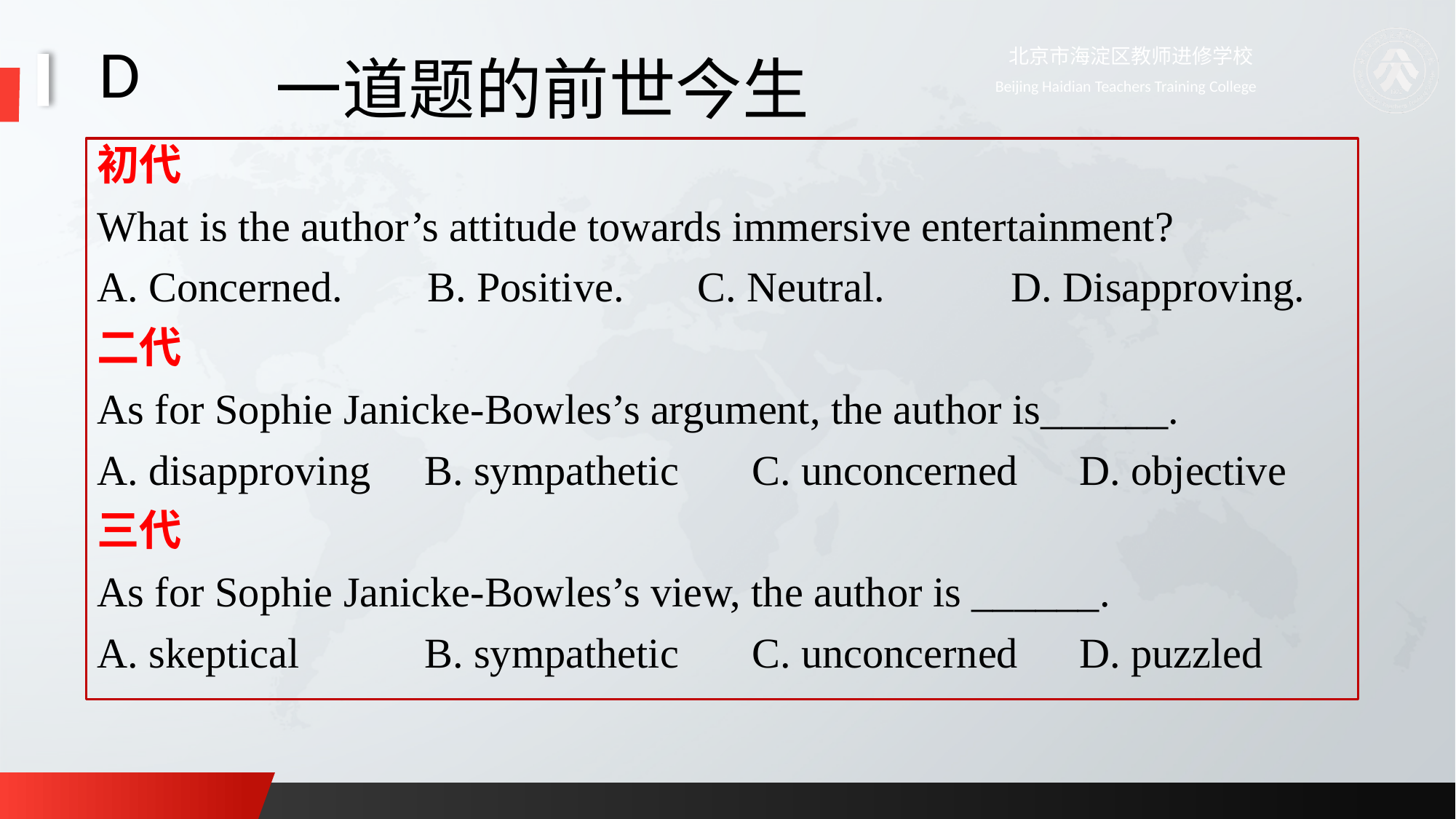

D
# 一道题的前世今生
初代
What is the author’s attitude towards immersive entertainment?
A. Concerned.        B. Positive.       C. Neutral.            D. Disapproving.
二代
As for Sophie Janicke-Bowles’s argument, the author is______.
A. disapproving	B. sympathetic 	C. unconcerned	D. objective
三代
As for Sophie Janicke-Bowles’s view, the author is ______.
A. skeptical		B. sympathetic 	C. unconcerned	D. puzzled